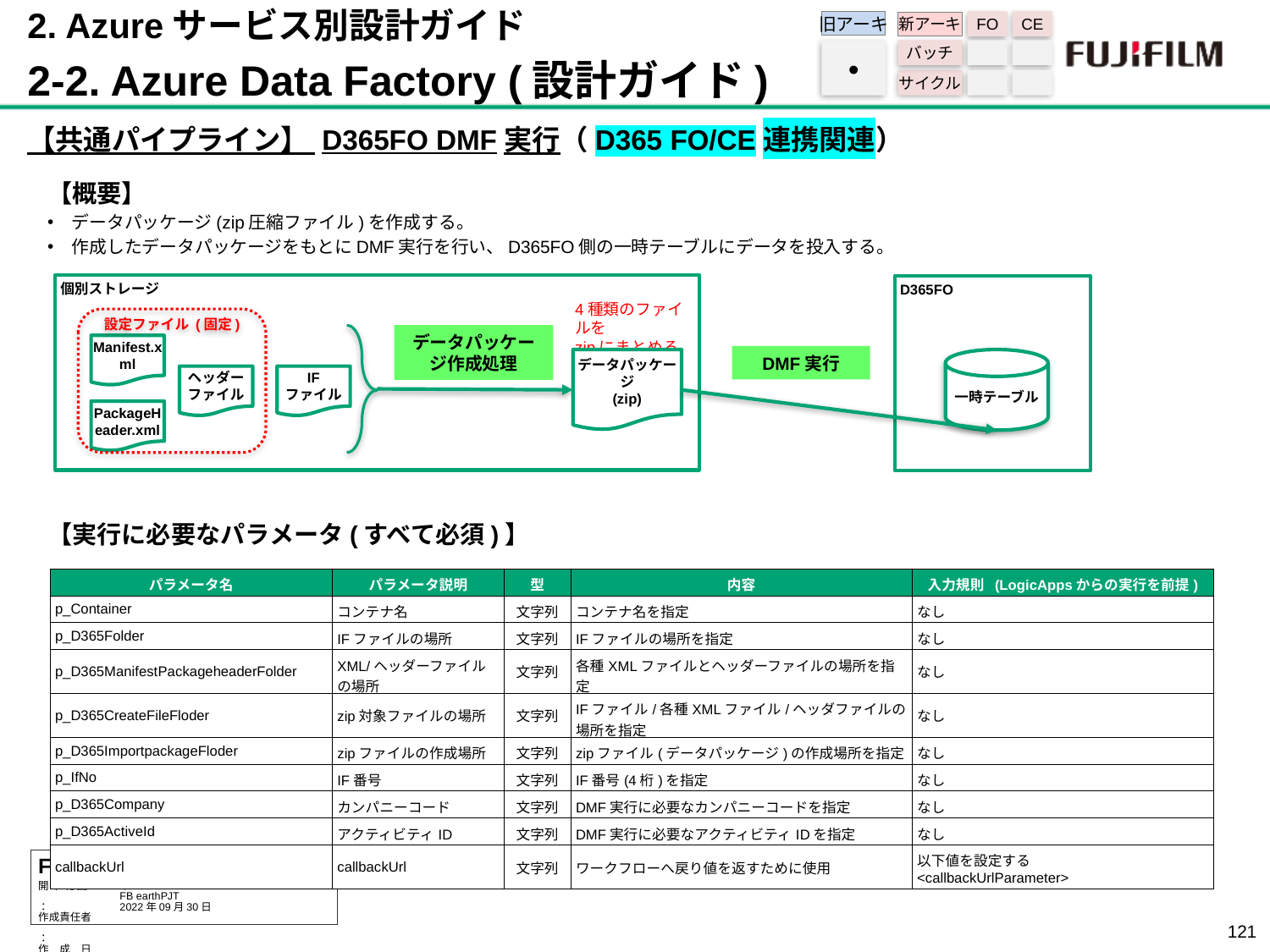

2. Azureサービス別設計ガイド
2-2. Azure Data Factory (設計ガイド)
旧アーキ
FO
CE
新アーキ
バッチ

サイクル

●
【共通パイプライン】 D365FO DMF実行（D365 FO/CE連携関連）
【概要】
データパッケージ(zip圧縮ファイル)を作成する。
作成したデータパッケージをもとにDMF実行を行い、D365FO側の一時テーブルにデータを投入する。

【実行に必要なパラメータ(すべて必須)】
個別ストレージ
D365FO
4種類のファイルを
zipにまとめる
設定ファイル (固定)

データパッケージ作成処理
Manifest.xml
DMF実行
一時テーブル
データパッケージ
(zip)
ヘッダー
ファイル
IF
ファイル
PackageHeader.xml
| パラメータ名 | パラメータ説明 | 型 | 内容 | 入力規則 (LogicAppsからの実行を前提) |
| --- | --- | --- | --- | --- |
| p\_Container | コンテナ名 | 文字列 | コンテナ名を指定 | なし |
| p\_D365Folder | IFファイルの場所 | 文字列 | IFファイルの場所を指定 | なし |
| p\_D365ManifestPackageheaderFolder | XML/ヘッダーファイルの場所 | 文字列 | 各種XMLファイルとヘッダーファイルの場所を指定 | なし |
| p\_D365CreateFileFloder | zip対象ファイルの場所 | 文字列 | IFファイル/各種XMLファイル/ヘッダファイルの場所を指定 | なし |
| p\_D365ImportpackageFloder | zipファイルの作成場所 | 文字列 | zipファイル(データパッケージ)の作成場所を指定 | なし |
| p\_IfNo | IF番号 | 文字列 | IF番号(4桁)を指定 | なし |
| p\_D365Company | カンパニーコード | 文字列 | DMF実行に必要なカンパニーコードを指定 | なし |
| p\_D365ActiveId | アクティビティID | 文字列 | DMF実行に必要なアクティビティIDを指定 | なし |
| callbackUrl | callbackUrl | 文字列 | ワークフローへ戻り値を返すために使用 | 以下値を設定する <callbackUrlParameter> |
121